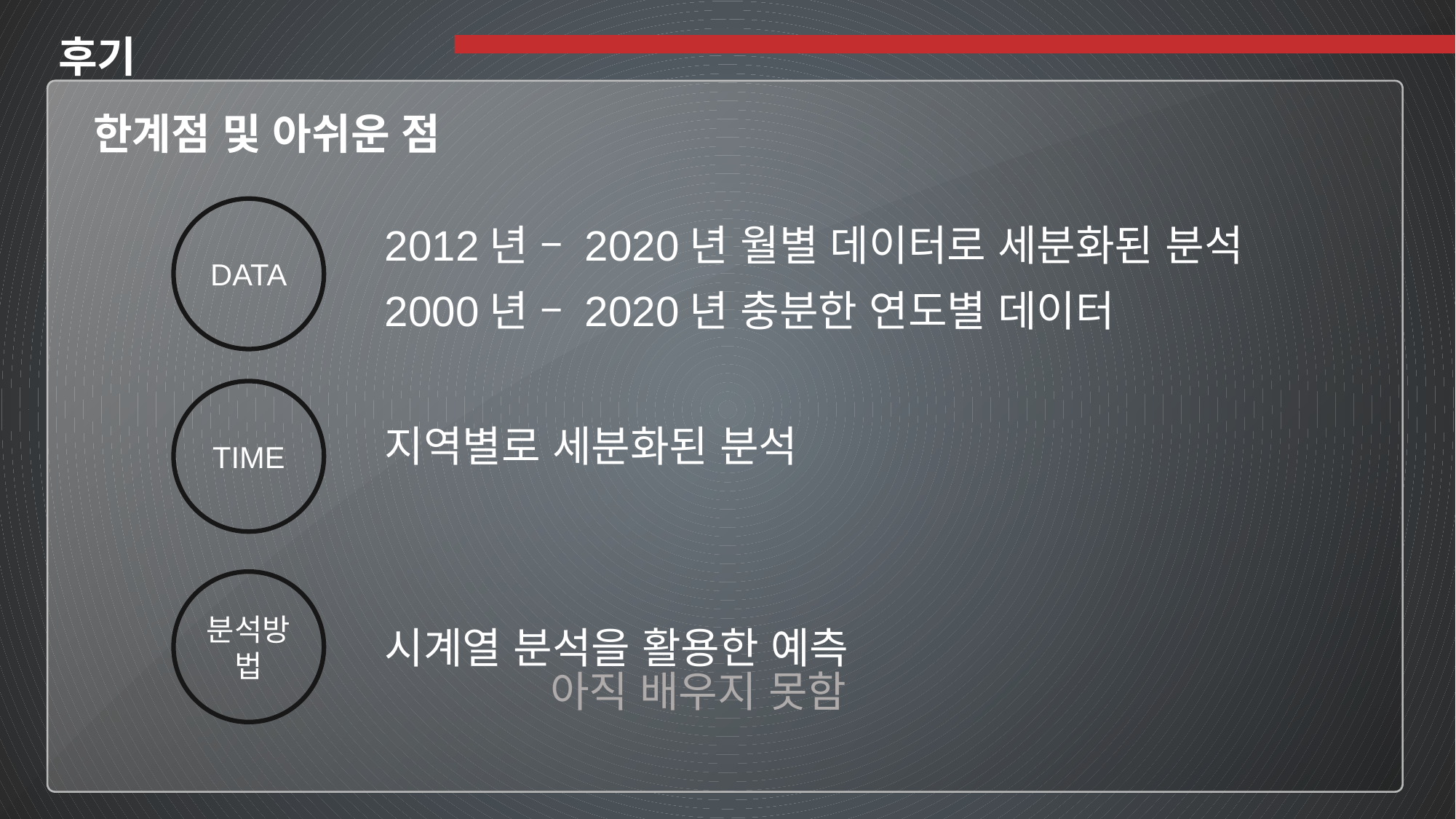

후기

한계점 및 아쉬운 점
DATA
2012년 – 2020년 월별 데이터로 세분화된 분석
2000년 – 2020년 충분한 연도별 데이터
TIME
지역별로 세분화된 분석
분석방법
시계열 분석을 활용한 예측
아직 배우지 못함